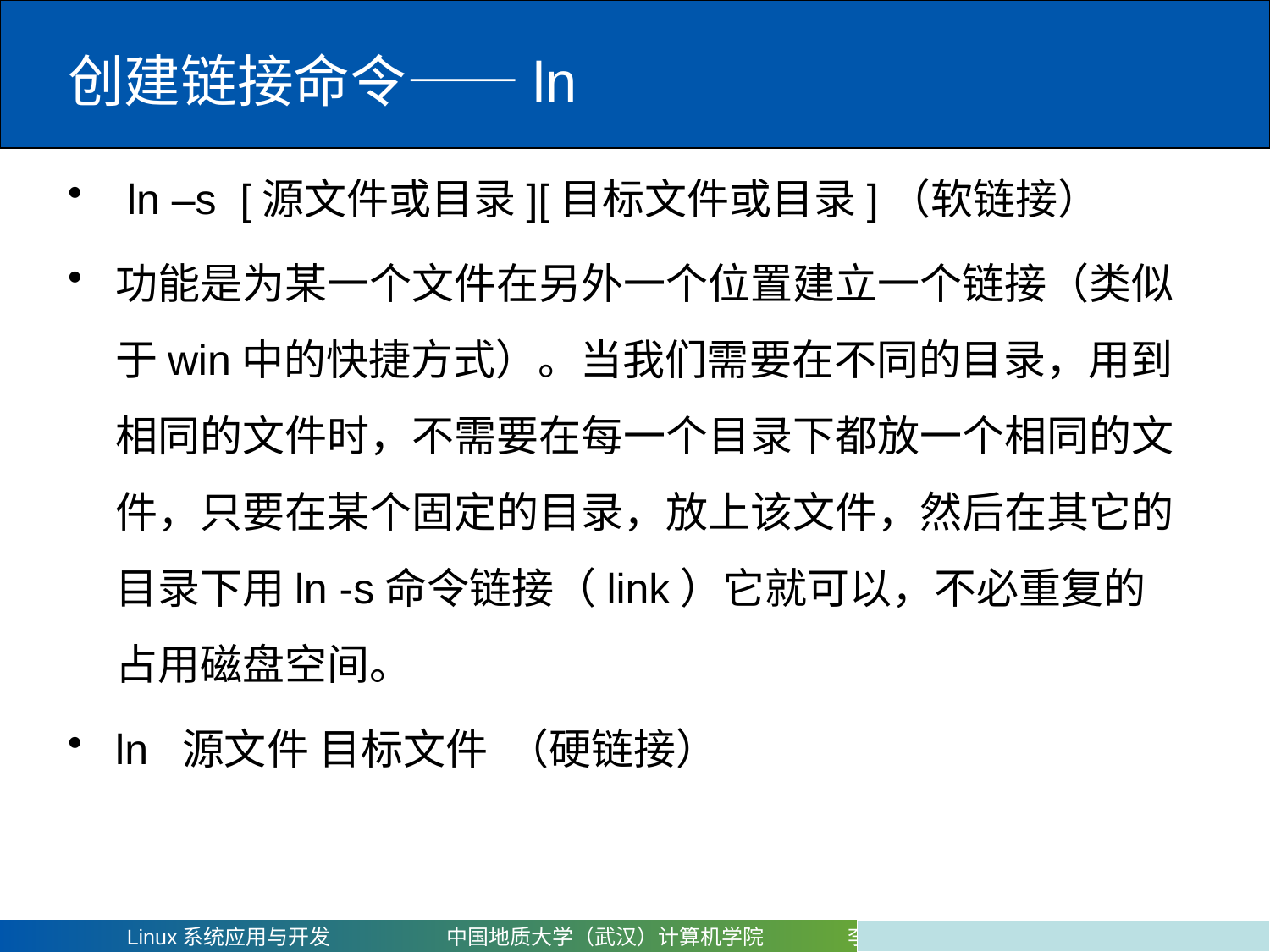

# 创建链接命令——ln
 ln –s  [源文件或目录][目标文件或目录]（软链接）
功能是为某一个文件在另外一个位置建立一个链接（类似于win中的快捷方式）。当我们需要在不同的目录，用到相同的文件时，不需要在每一个目录下都放一个相同的文件，只要在某个固定的目录，放上该文件，然后在其它的目录下用ln -s命令链接（link）它就可以，不必重复的占用磁盘空间。
ln  源文件 目标文件  （硬链接）